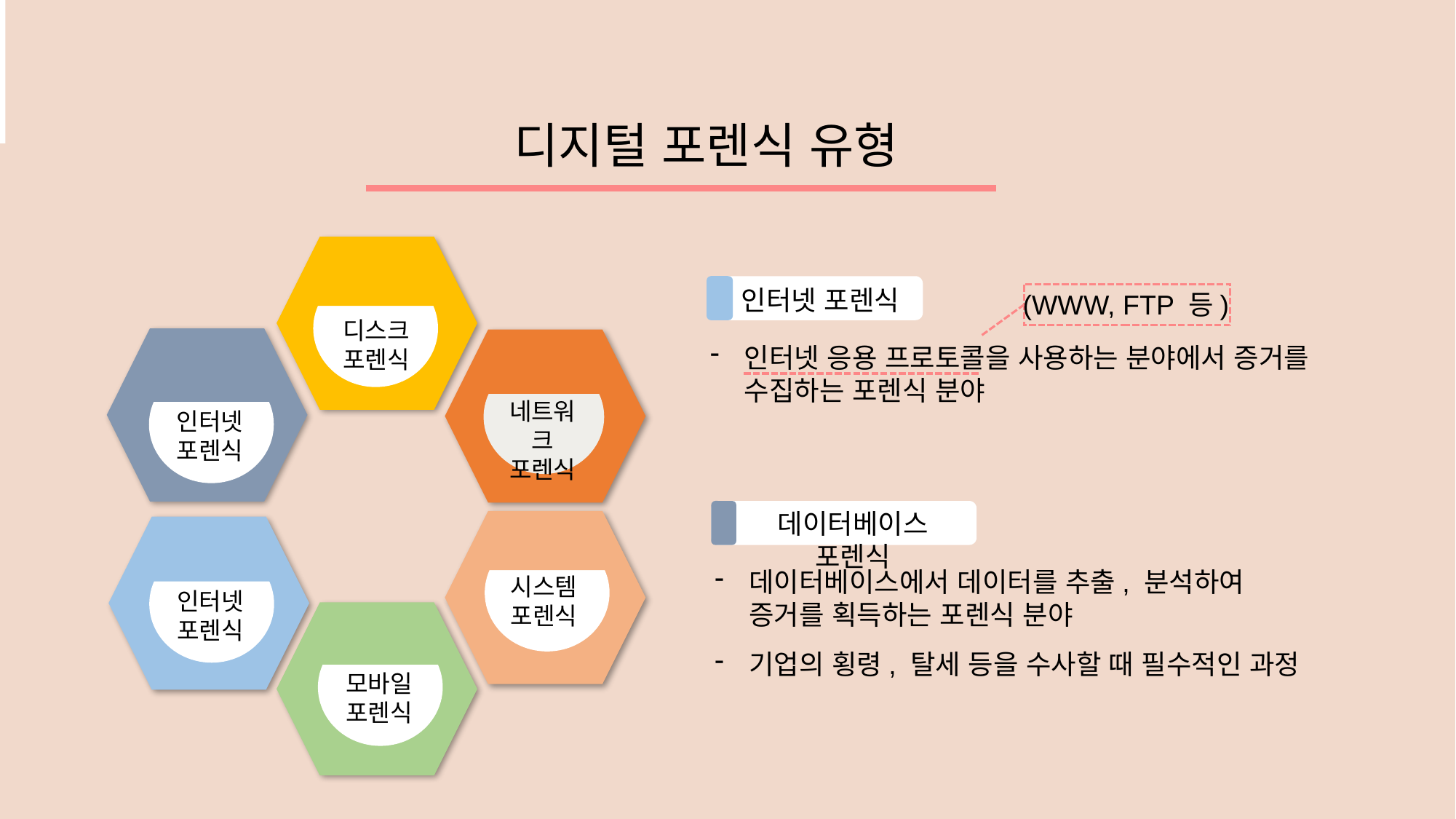

디지털 포렌식 유형

디스크
포렌식

네트워크
포렌식
인터넷
포렌식

시스템
포렌식
인터넷
포렌식

모바일
포렌식

인터넷 포렌식
인터넷 응용 프로토콜을 사용하는 분야에서 증거를 수집하는 포렌식 분야
(WWW, FTP 등)

데이터베이스 포렌식
데이터베이스에서 데이터를 추출, 분석하여 증거를 획득하는 포렌식 분야
기업의 횡령, 탈세 등을 수사할 때 필수적인 과정